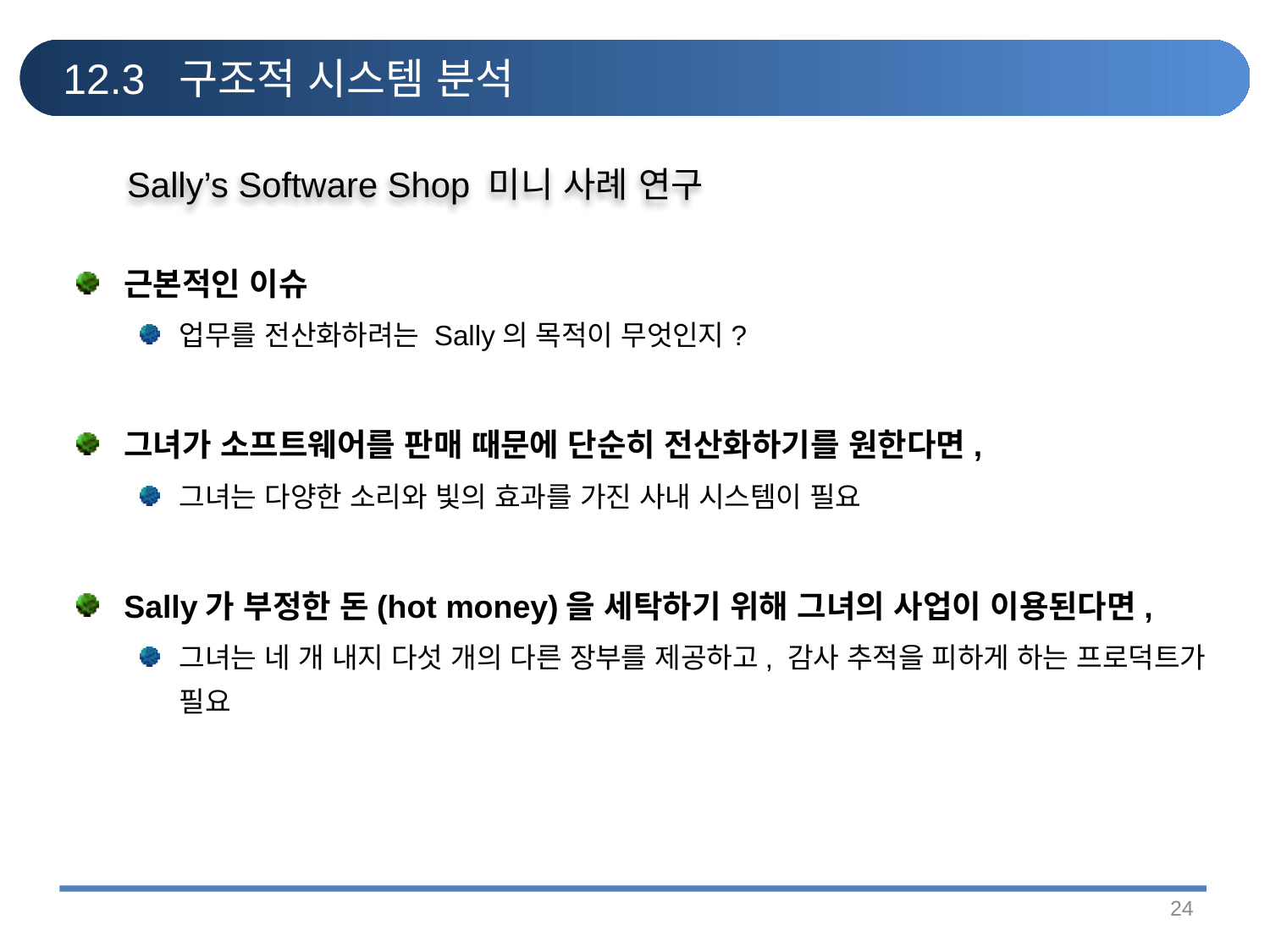

# 12.3  구조적 시스템 분석
Sally’s Software Shop 미니 사례 연구
근본적인 이슈
업무를 전산화하려는 Sally의 목적이 무엇인지?

그녀가 소프트웨어를 판매 때문에 단순히 전산화하기를 원한다면,
그녀는 다양한 소리와 빛의 효과를 가진 사내 시스템이 필요

Sally가 부정한 돈(hot money)을 세탁하기 위해 그녀의 사업이 이용된다면,
그녀는 네 개 내지 다섯 개의 다른 장부를 제공하고, 감사 추적을 피하게 하는 프로덕트가 필요
24